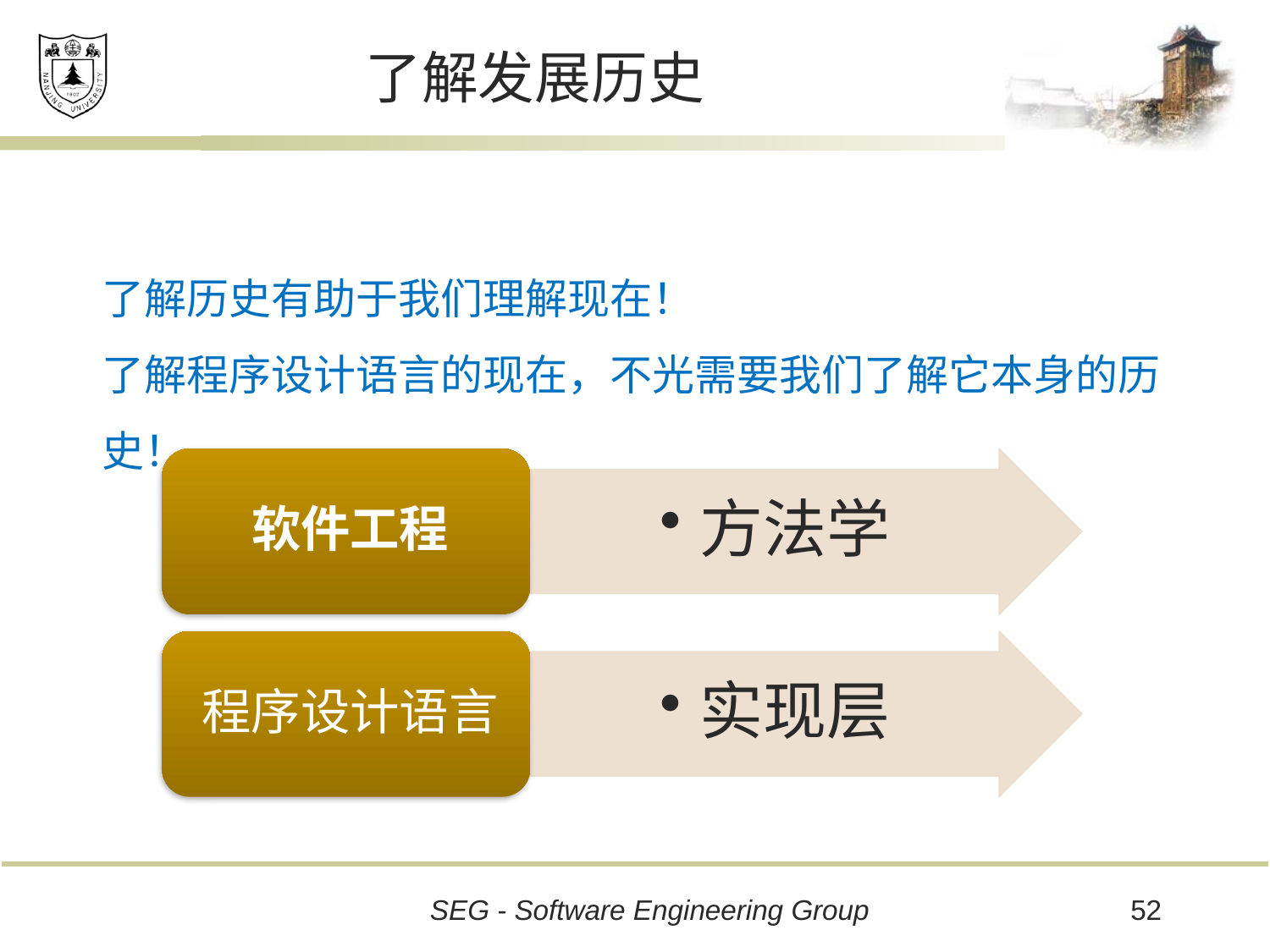

# 了解发展历史
了解历史有助于我们理解现在！
了解程序设计语言的现在，不光需要我们了解它本身的历史！
方法学
软件工程
实现层
程序设计语言
52
SEG - Software Engineering Group